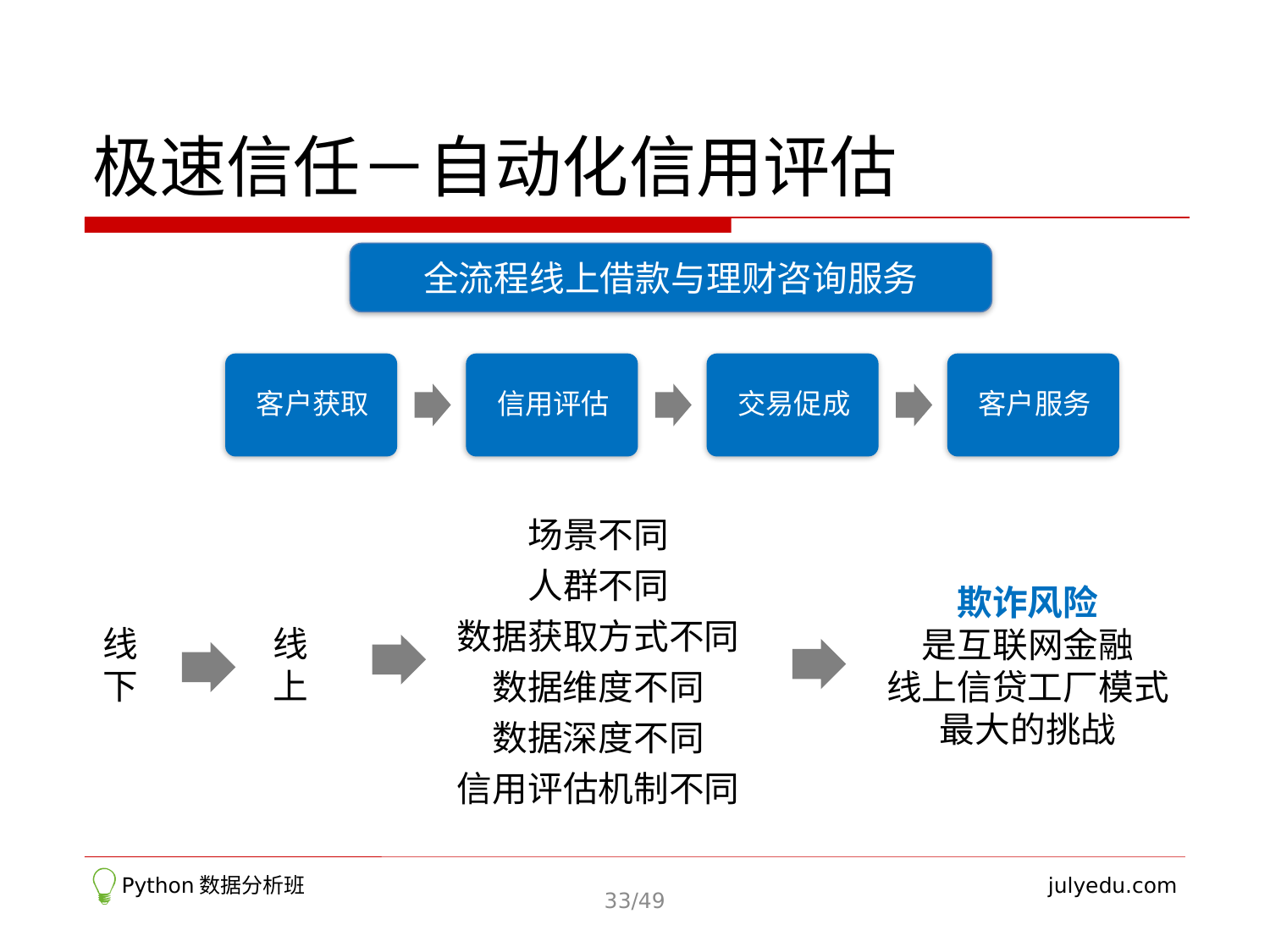

# 极速信任－自动化信用评估
全流程线上借款与理财咨询服务
客户获取

信用评估

交易促成

客户服务
场景不同
人群不同
数据获取方式不同
数据维度不同
数据深度不同
信用评估机制不同
欺诈风险
是互联网金融
线上信贷工厂模式
最大的挑战
线下
线上

     Python数据分析班
julyedu.com
33/49